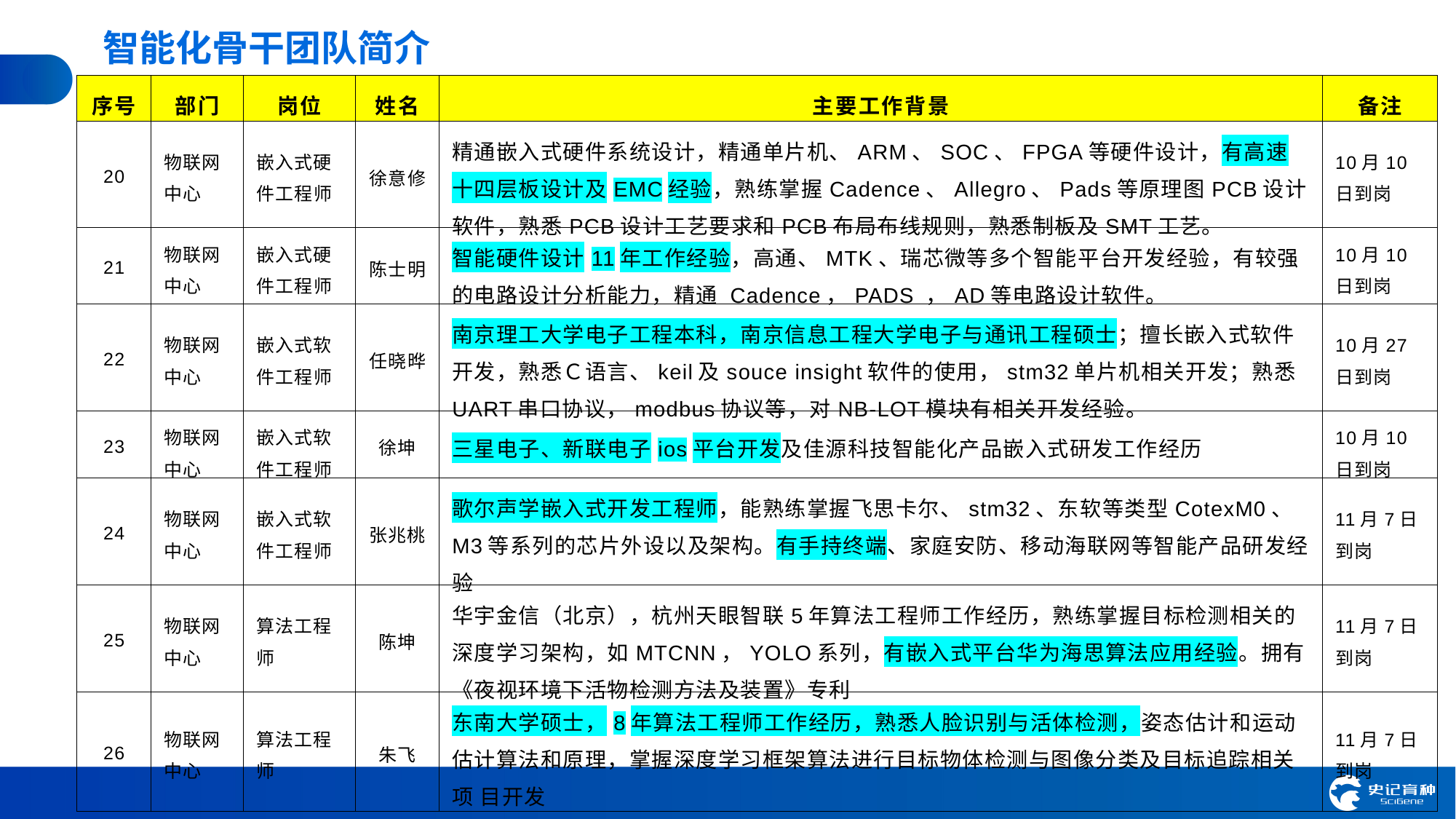

智能化骨干团队简介
| 序号 | 部门 | 岗位 | 姓名 | 主要工作背景 | 备注 |
| --- | --- | --- | --- | --- | --- |
| 20 | 物联网中心 | 嵌入式硬件工程师 | 徐意修 | 精通嵌入式硬件系统设计，精通单片机、ARM、SOC、FPGA等硬件设计，有高速十四层板设计及EMC经验，熟练掌握Cadence、Allegro、Pads等原理图PCB设计软件，熟悉PCB设计工艺要求和PCB布局布线规则，熟悉制板及SMT工艺。 | 10月10日到岗 |
| 21 | 物联网中心 | 嵌入式硬件工程师 | 陈士明 | 智能硬件设计11年工作经验，高通、MTK、瑞芯微等多个智能平台开发经验，有较强的电路设计分析能力，精通 Cadence，PADS ，AD等电路设计软件。 | 10月10日到岗 |
| 22 | 物联网中心 | 嵌入式软件工程师 | 任晓晔 | 南京理工大学电子工程本科，南京信息工程大学电子与通讯工程硕士；擅长嵌入式软件开发，熟悉Ｃ语言、keil及souce insight软件的使用，stm32单片机相关开发；熟悉UART串口协议，modbus协议等，对NB-LOT模块有相关开发经验。 | 10月27日到岗 |
| 23 | 物联网中心 | 嵌入式软件工程师 | 徐坤 | 三星电子、新联电子ios平台开发及佳源科技智能化产品嵌入式研发工作经历 | 10月10日到岗 |
| 24 | 物联网中心 | 嵌入式软件工程师 | 张兆桃 | 歌尔声学嵌入式开发工程师，能熟练掌握飞思卡尔、stm32、东软等类型CotexM0、M3等系列的芯片外设以及架构。有手持终端、家庭安防、移动海联网等智能产品研发经验 | 11月7日到岗 |
| 25 | 物联网中心 | 算法工程师 | 陈坤 | 华宇金信（北京），杭州天眼智联5年算法工程师工作经历，熟练掌握目标检测相关的深度学习架构，如MTCNN，YOLO系列，有嵌入式平台华为海思算法应用经验。拥有《夜视环境下活物检测方法及装置》专利 | 11月7日到岗 |
| 26 | 物联网中心 | 算法工程师 | 朱飞 | 东南大学硕士，8年算法工程师工作经历，熟悉人脸识别与活体检测，姿态估计和运动估计算法和原理，掌握深度学习框架算法进行目标物体检测与图像分类及目标追踪相关项 目开发 | 11月7日到岗 |